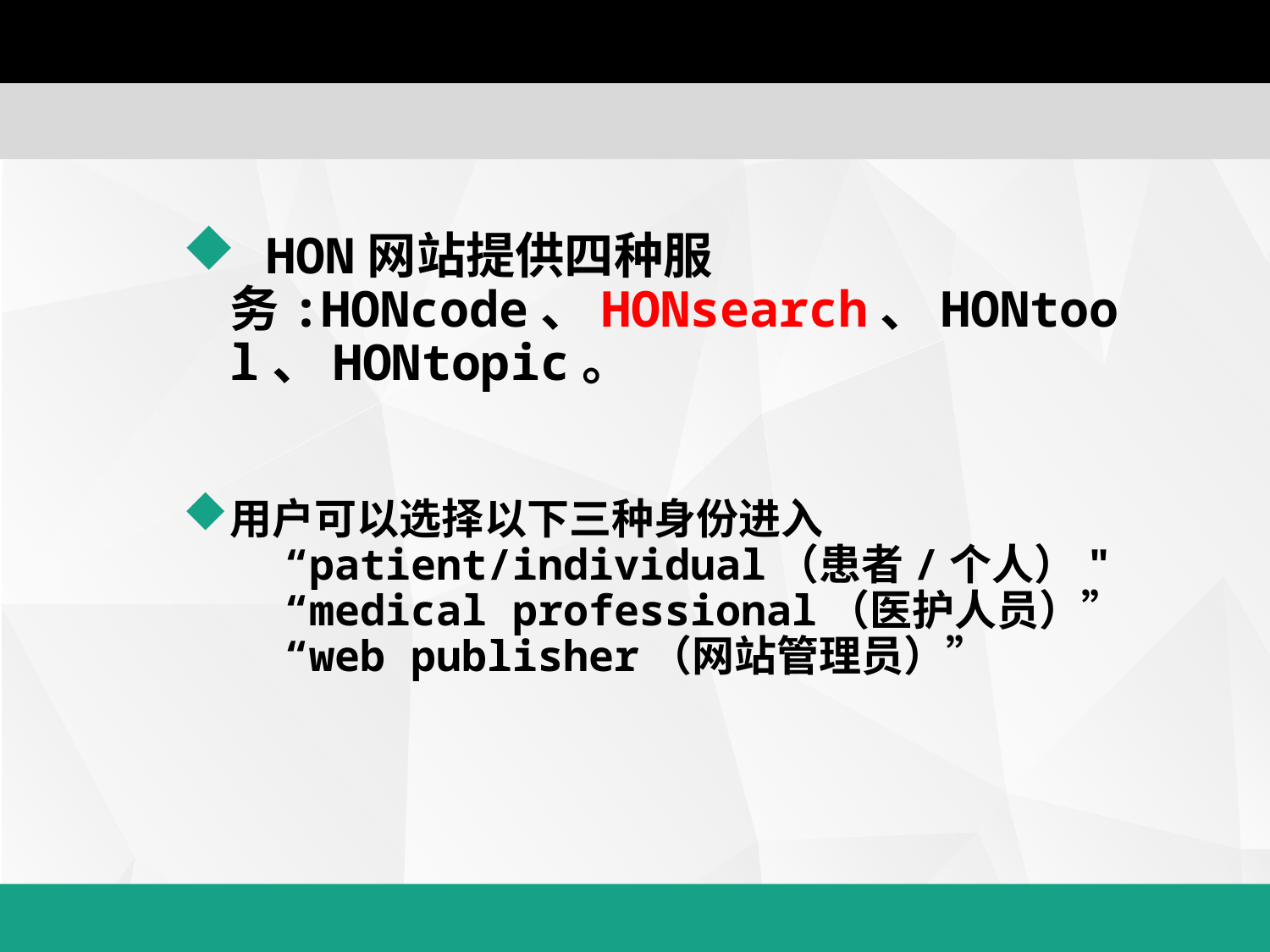

HON网站提供四种服务:HONcode、HONsearch、HONtool、HONtopic。

用户可以选择以下三种身份进入
    “patient/individual（患者/个人）"
    “medical professional（医护人员）”
    “web publisher（网站管理员）”